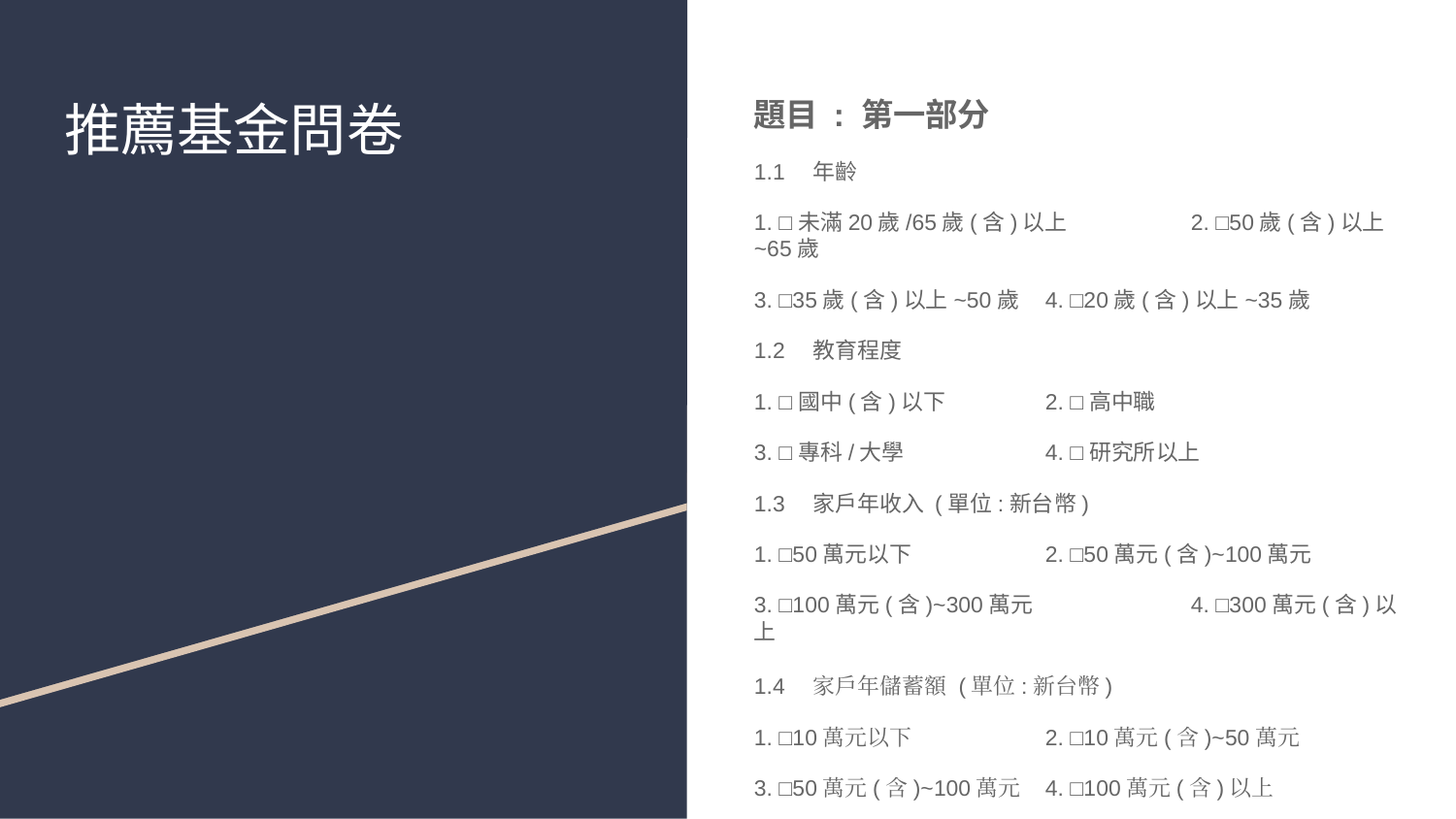

# 推薦基金問卷
題目 : 第一部分
1.1　年齡
1. □未滿20歲/65歲(含)以上	2. □50歲(含)以上~65歲
3. □35歲(含)以上~50歲	4. □20歲(含)以上~35歲
1.2　教育程度
1. □國中(含)以下　	2. □高中職
3. □專科/大學　　 	4. □研究所以上
1.3　家戶年收入 (單位:新台幣)
1. □50萬元以下　　　　　   	2. □50萬元(含)~100萬元
3. □100萬元(含)~300萬元　	4. □300萬元(含)以上
1.4　家戶年儲蓄額 (單位:新台幣)
1. □10萬元以下	2. □10萬元(含)~50萬元
3. □50萬元(含)~100萬元　	4. □100萬元(含)以上